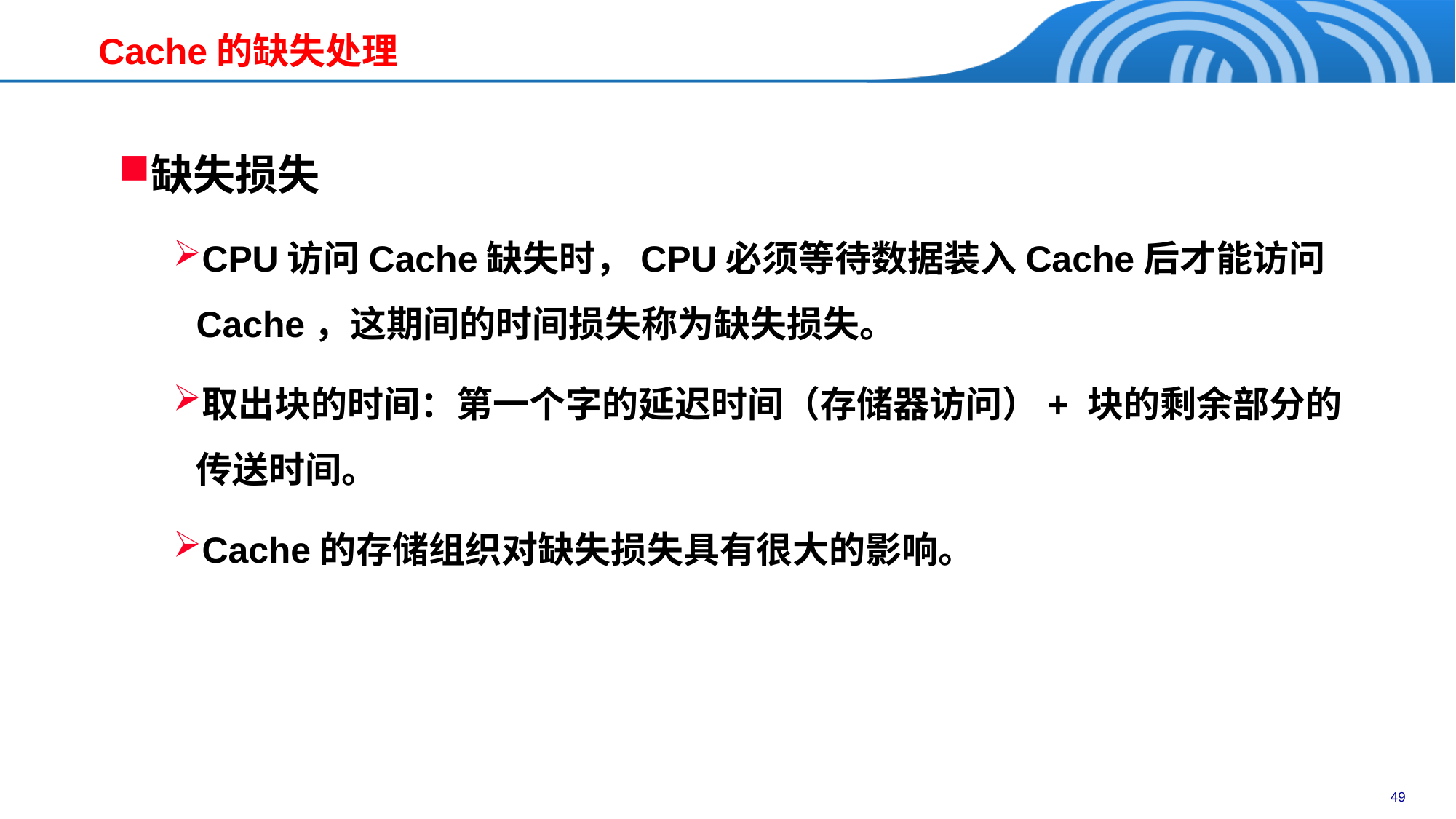

# Cache的缺失处理
缺失损失
CPU访问Cache缺失时，CPU必须等待数据装入Cache后才能访问Cache，这期间的时间损失称为缺失损失。
取出块的时间：第一个字的延迟时间（存储器访问）+ 块的剩余部分的传送时间。
Cache的存储组织对缺失损失具有很大的影响。